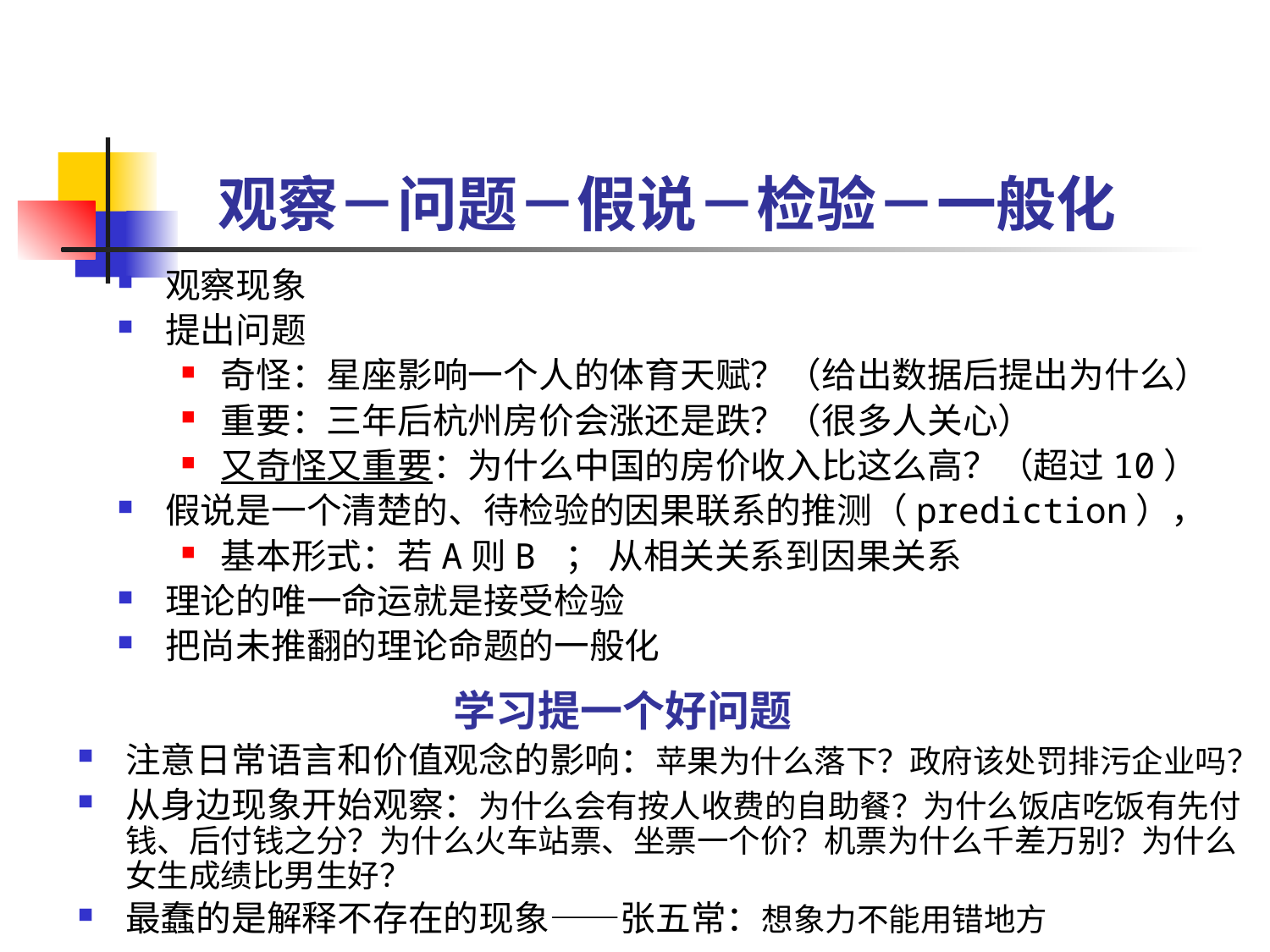

# 观察－问题－假说－检验－一般化
观察现象
提出问题
奇怪：星座影响一个人的体育天赋？（给出数据后提出为什么）
重要：三年后杭州房价会涨还是跌？（很多人关心）
又奇怪又重要：为什么中国的房价收入比这么高？（超过10）
假说是一个清楚的、待检验的因果联系的推测（prediction），
基本形式：若A则B ； 从相关关系到因果关系
理论的唯一命运就是接受检验
把尚未推翻的理论命题的一般化
学习提一个好问题
注意日常语言和价值观念的影响：苹果为什么落下？政府该处罚排污企业吗？
从身边现象开始观察：为什么会有按人收费的自助餐？为什么饭店吃饭有先付钱、后付钱之分？为什么火车站票、坐票一个价？机票为什么千差万别？为什么女生成绩比男生好？
最蠢的是解释不存在的现象——张五常：想象力不能用错地方